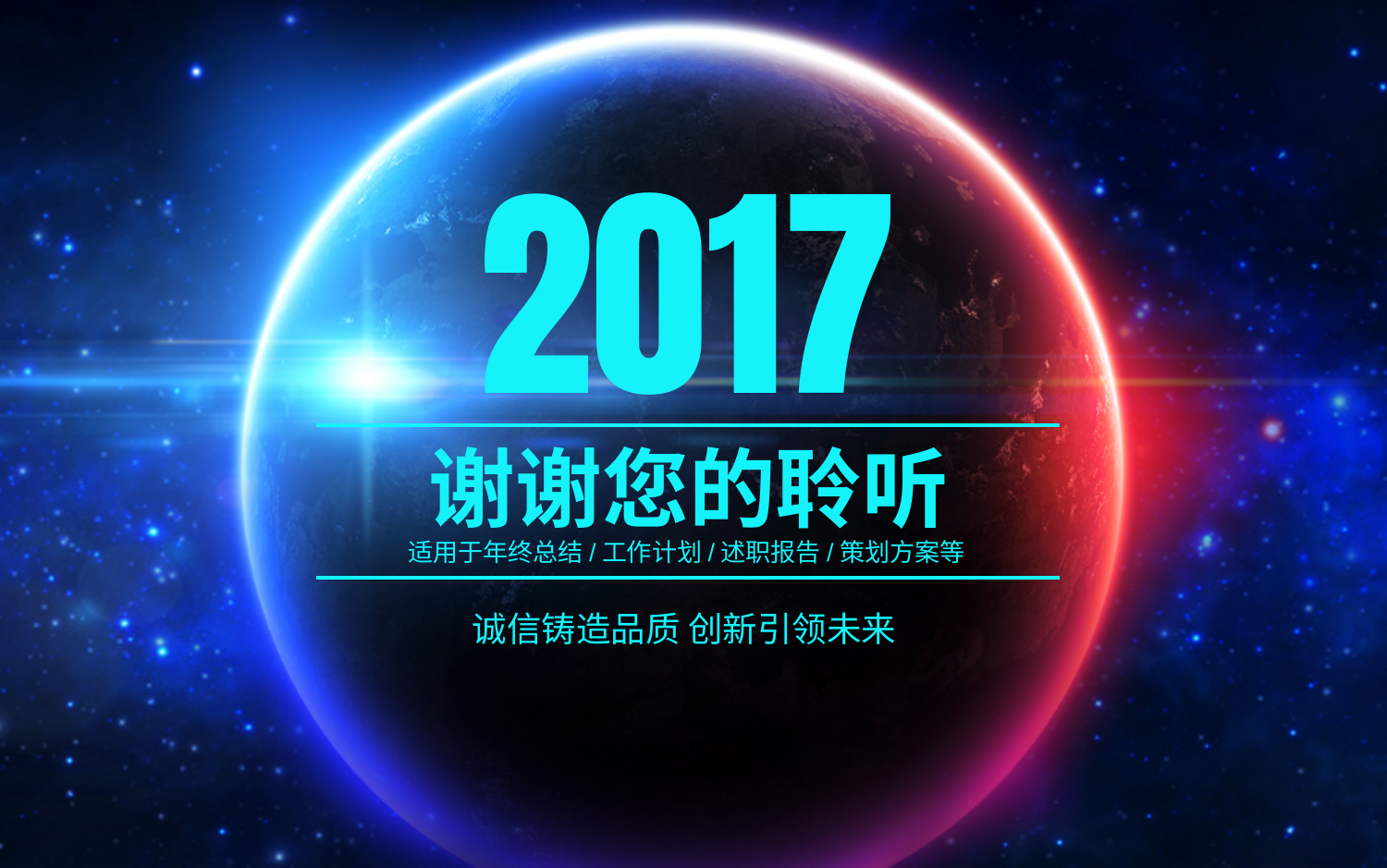

2017
谢谢您的聆听
适用于年终总结/工作计划/述职报告/策划方案等
诚信铸造品质 创新引领未来